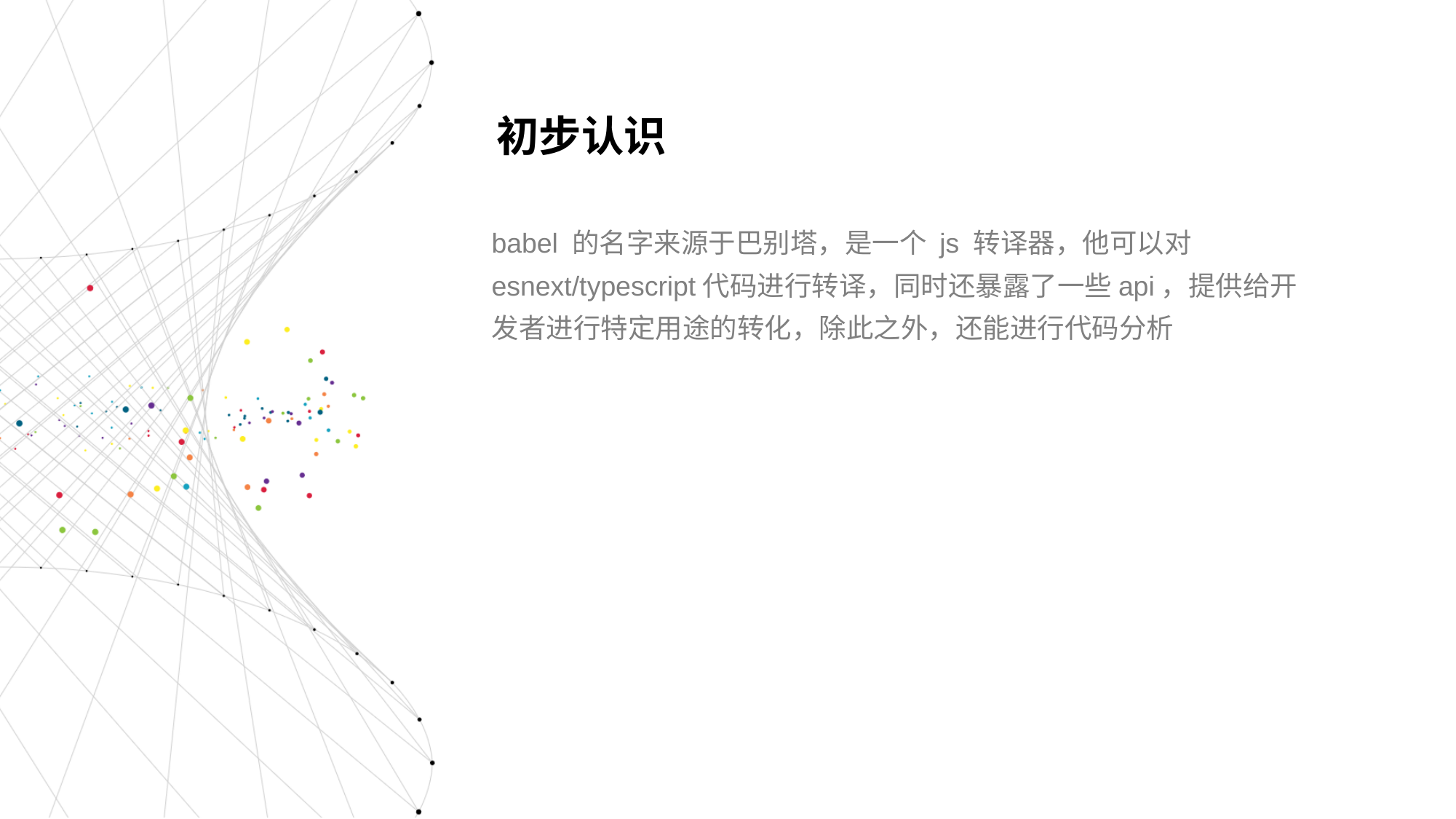

初步认识
babel 的名字来源于巴别塔，是一个 js 转译器，他可以对 esnext/typescript代码进行转译，同时还暴露了一些api，提供给开发者进行特定用途的转化，除此之外，还能进行代码分析